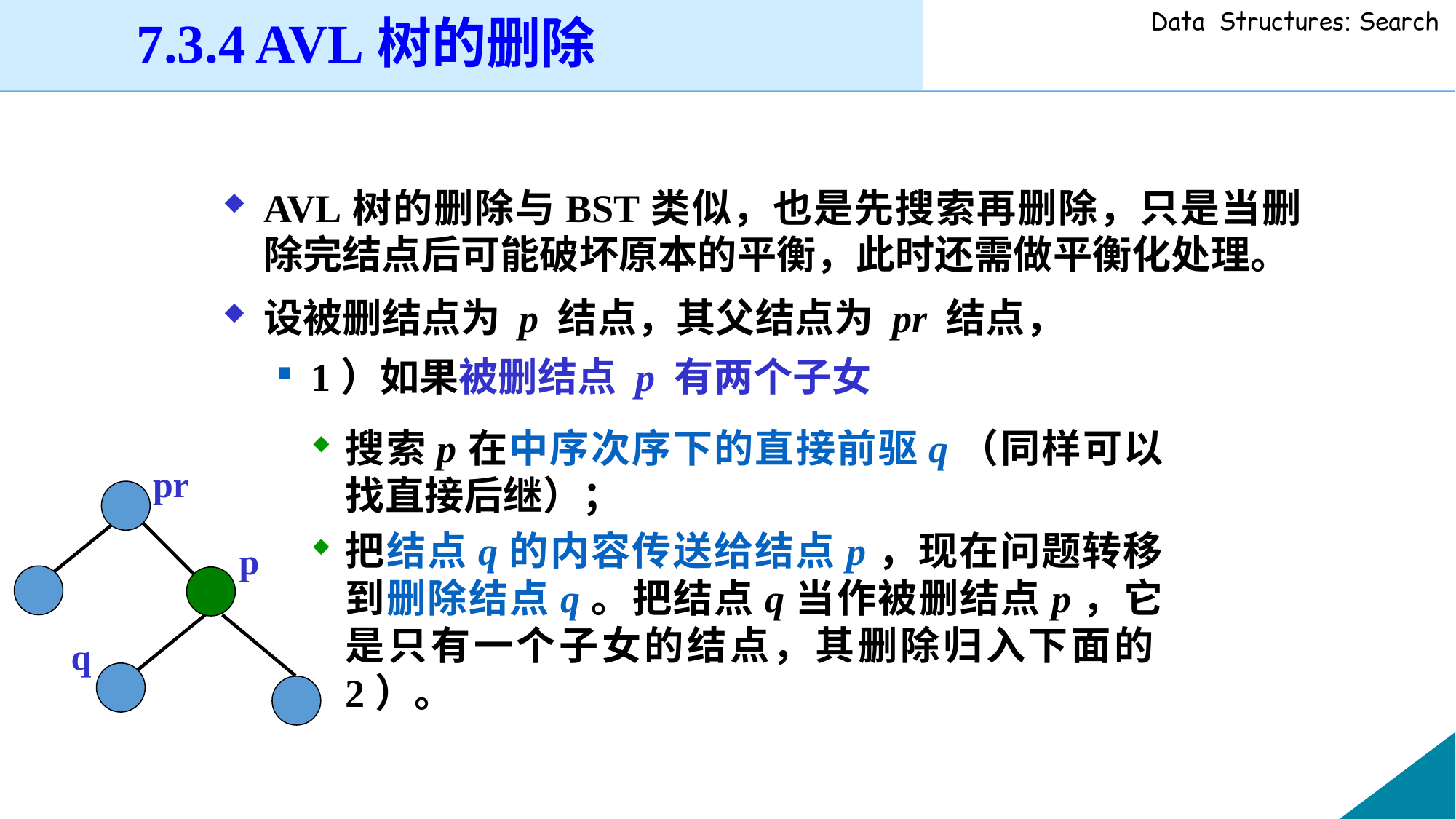

7.3.4 AVL树的删除
AVL树的删除与BST类似，也是先搜索再删除，只是当删除完结点后可能破坏原本的平衡，此时还需做平衡化处理。
设被删结点为 p 结点，其父结点为 pr 结点，
1）如果被删结点 p 有两个子女
搜索p在中序次序下的直接前驱q（同样可以找直接后继）；
把结点q的内容传送给结点p，现在问题转移到删除结点q。把结点q当作被删结点p，它是只有一个子女的结点，其删除归入下面的2）。
pr

p

q